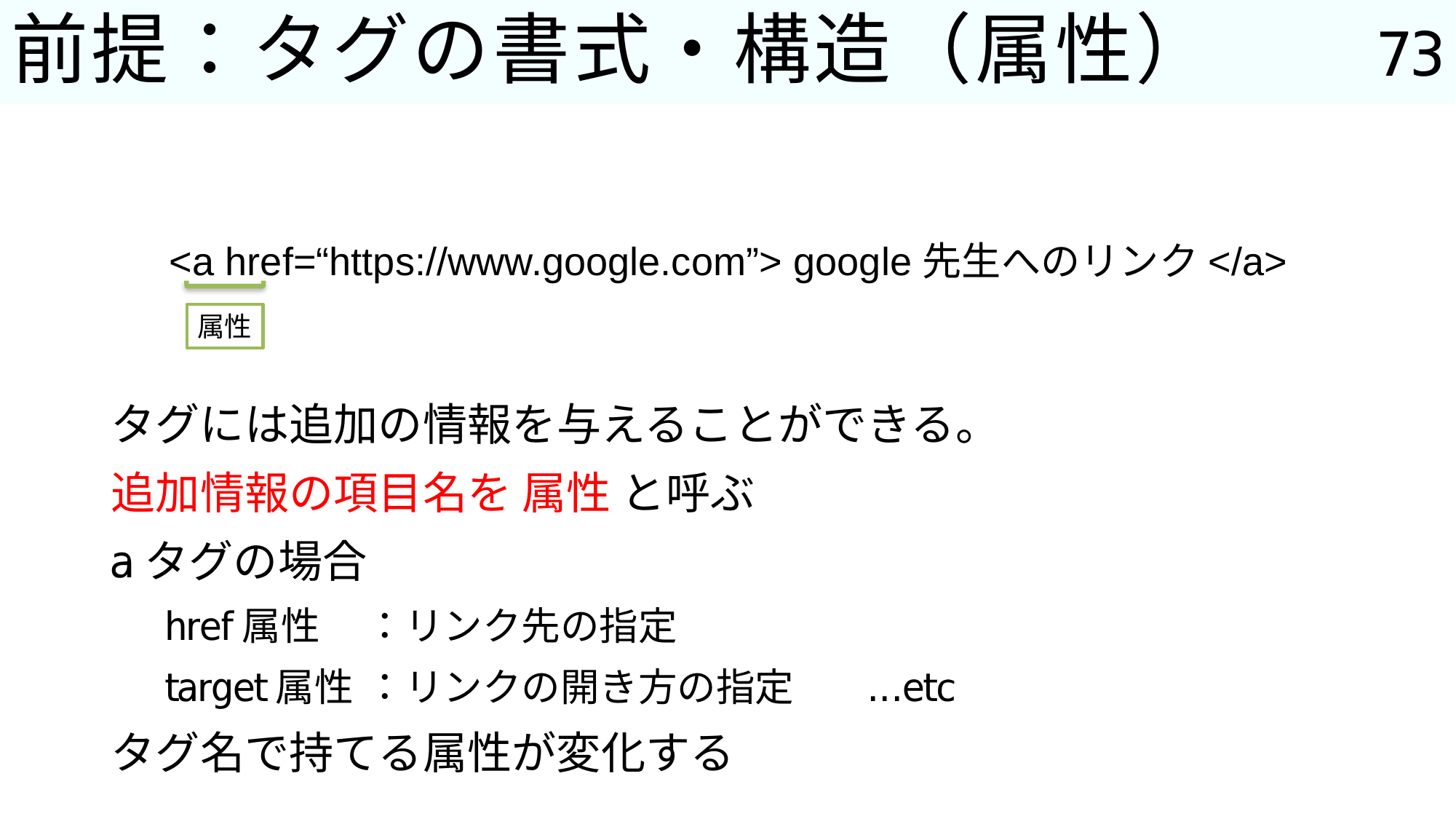

73
# 前提：タグの書式・構造（属性）
<a href=“https://www.google.com”> google先生へのリンク</a>

属性
タグには追加の情報を与えることができる。
追加情報の項目名を 属性 と呼ぶ
aタグの場合
href属性		：リンク先の指定
target属性	：リンクの開き方の指定	...etc
タグ名で持てる属性が変化する